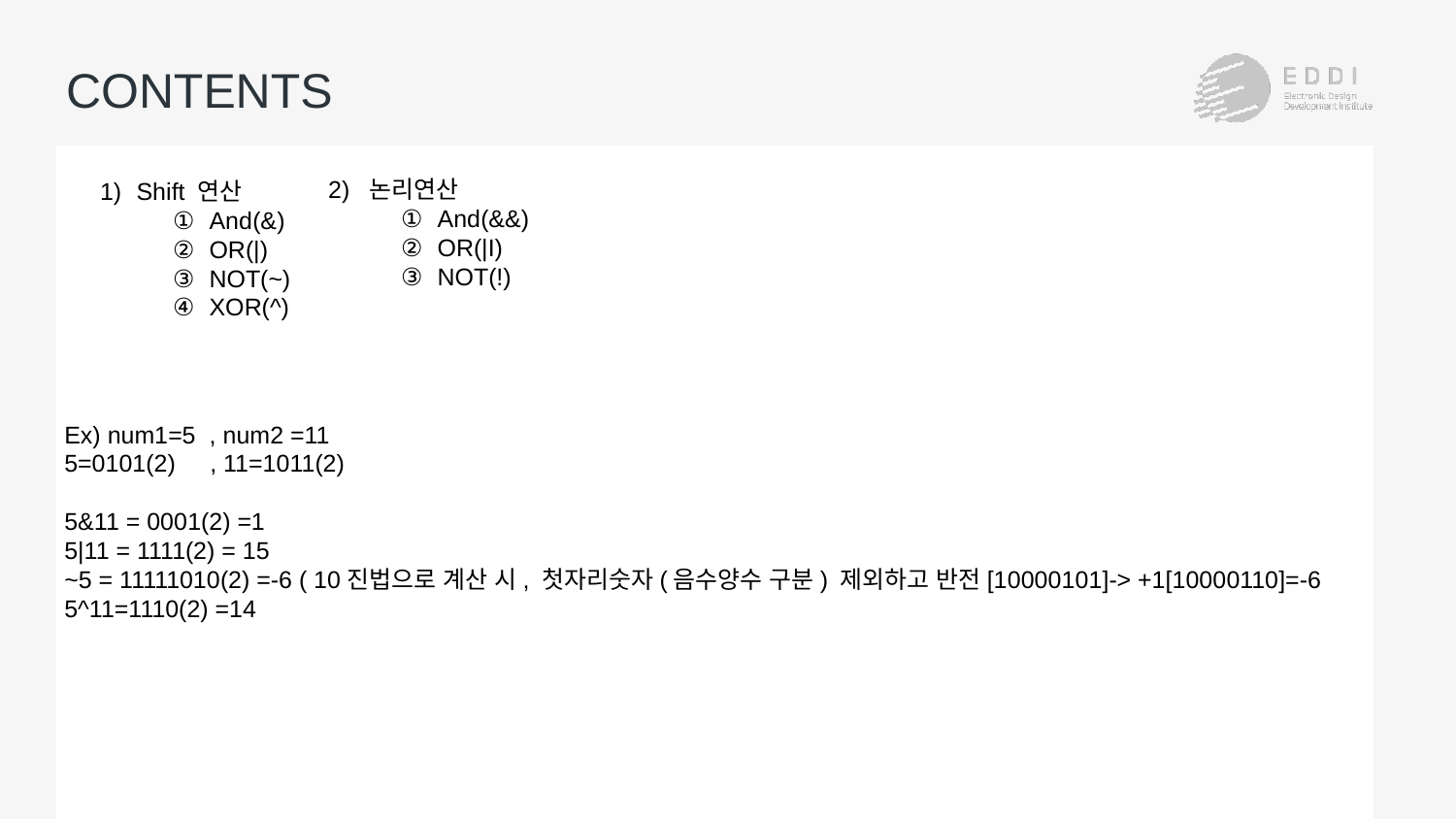

# CONTENTS
2)  논리연산
And(&&)
OR(|I)
NOT(!)

Shift 연산
And(&)
OR(|)
NOT(~)
XOR(^)

Ex) num1=5  , num2 =11
5=0101(2) 	, 11=1011(2)

5&11 = 0001(2) =1
5|11 = 1111(2) = 15
~5 = 11111010(2) =-6 ( 10진법으로 계산 시, 첫자리숫자(음수양수 구분) 제외하고 반전[10000101]-> +1[10000110]=-6
5^11=1110(2) =14